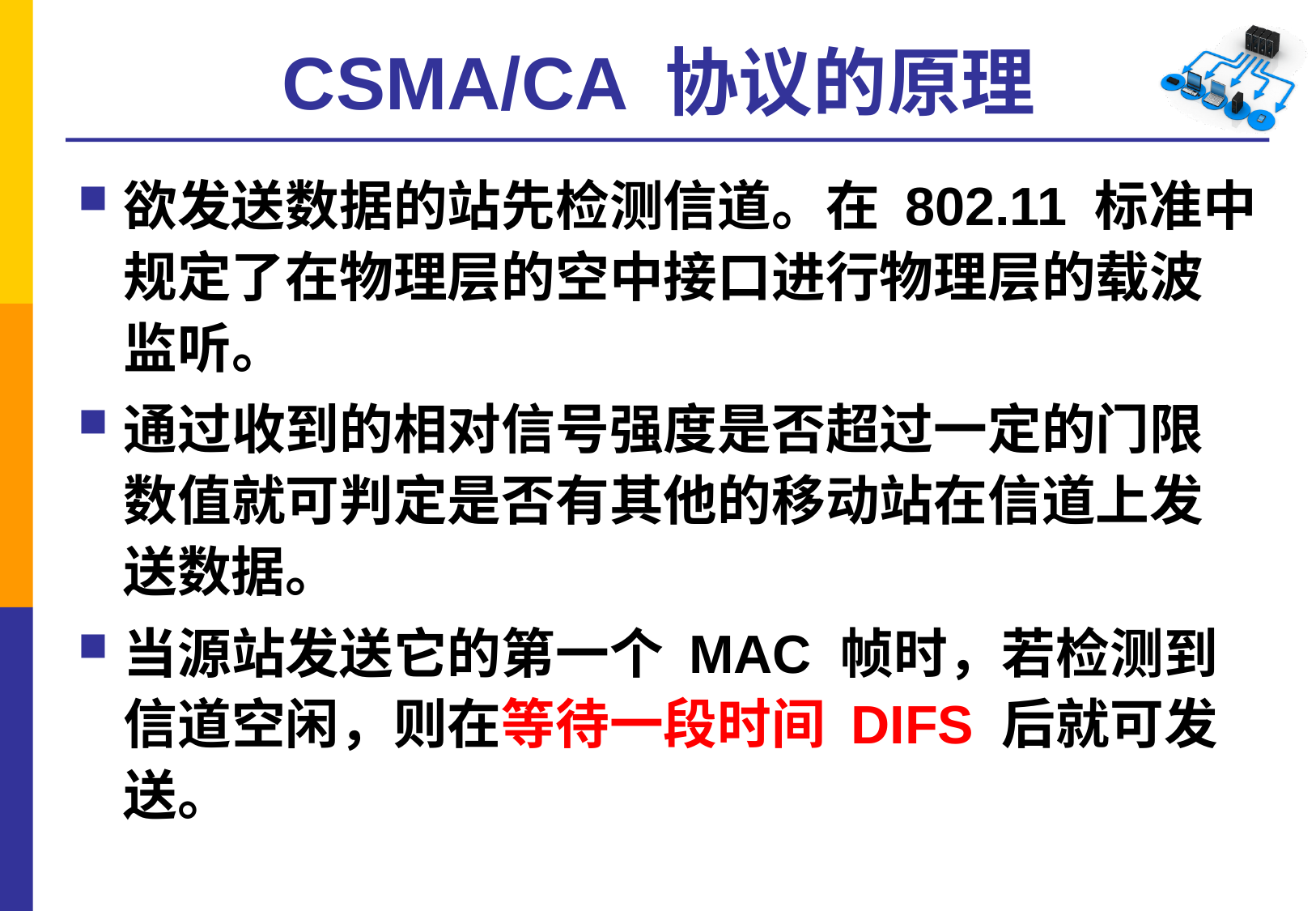

# CSMA/CA 协议的原理
欲发送数据的站先检测信道。在 802.11 标准中规定了在物理层的空中接口进行物理层的载波监听。
通过收到的相对信号强度是否超过一定的门限数值就可判定是否有其他的移动站在信道上发送数据。
当源站发送它的第一个 MAC 帧时，若检测到信道空闲，则在等待一段时间 DIFS 后就可发送。